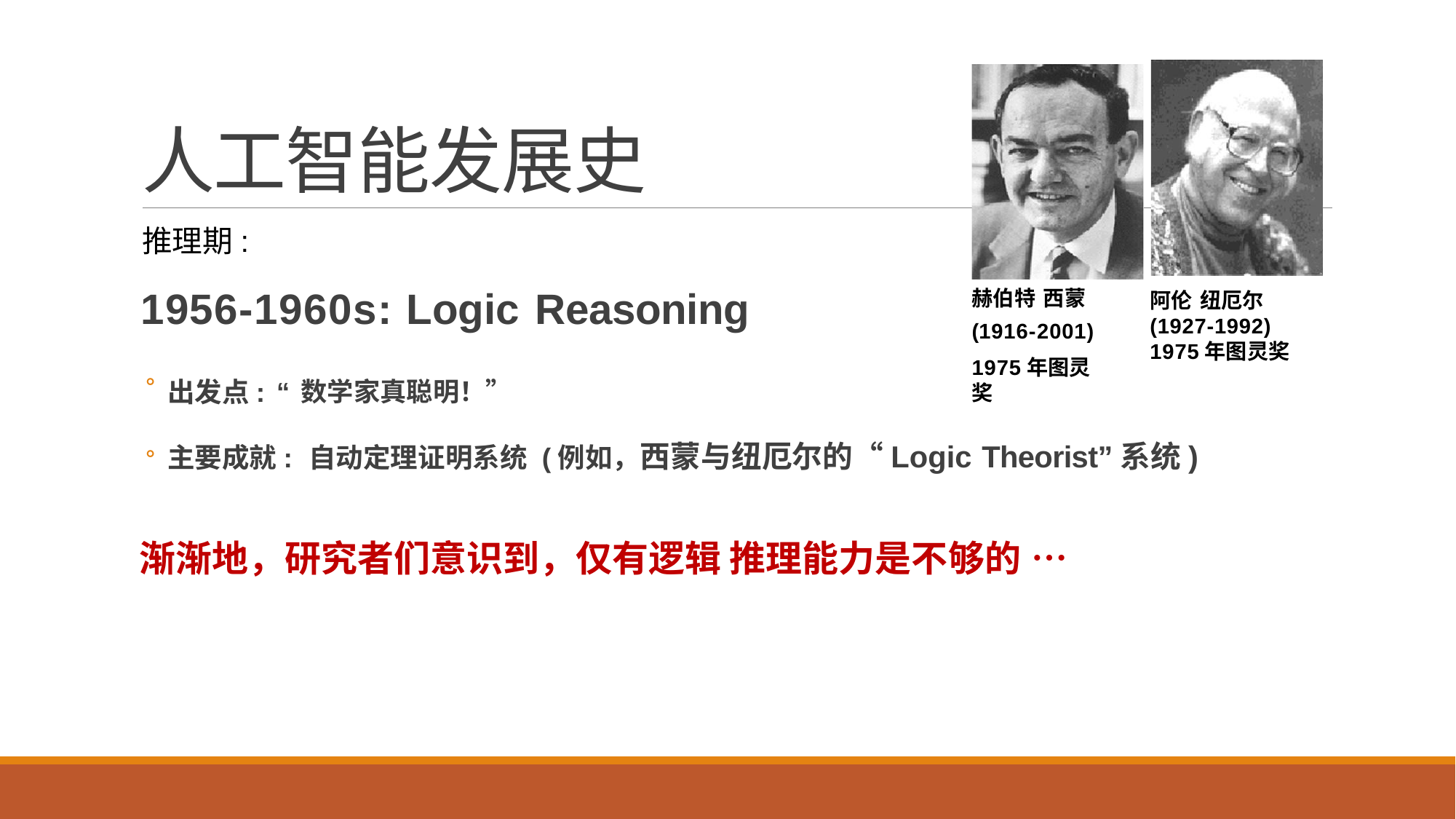

# 人工智能发展史

推理期:
1956-1960s: Logic Reasoning
出发点:	“数学家真聪明！”
主要成就: 自动定理证明系统 (例如，西蒙与纽厄尔的“Logic Theorist”系统)

渐渐地，研究者们意识到，仅有逻辑 推理能力是不够的 …

赫伯特 西蒙 (1916-2001)
1975年图灵奖
阿伦 纽厄尔
(1927-1992)
1975年图灵奖